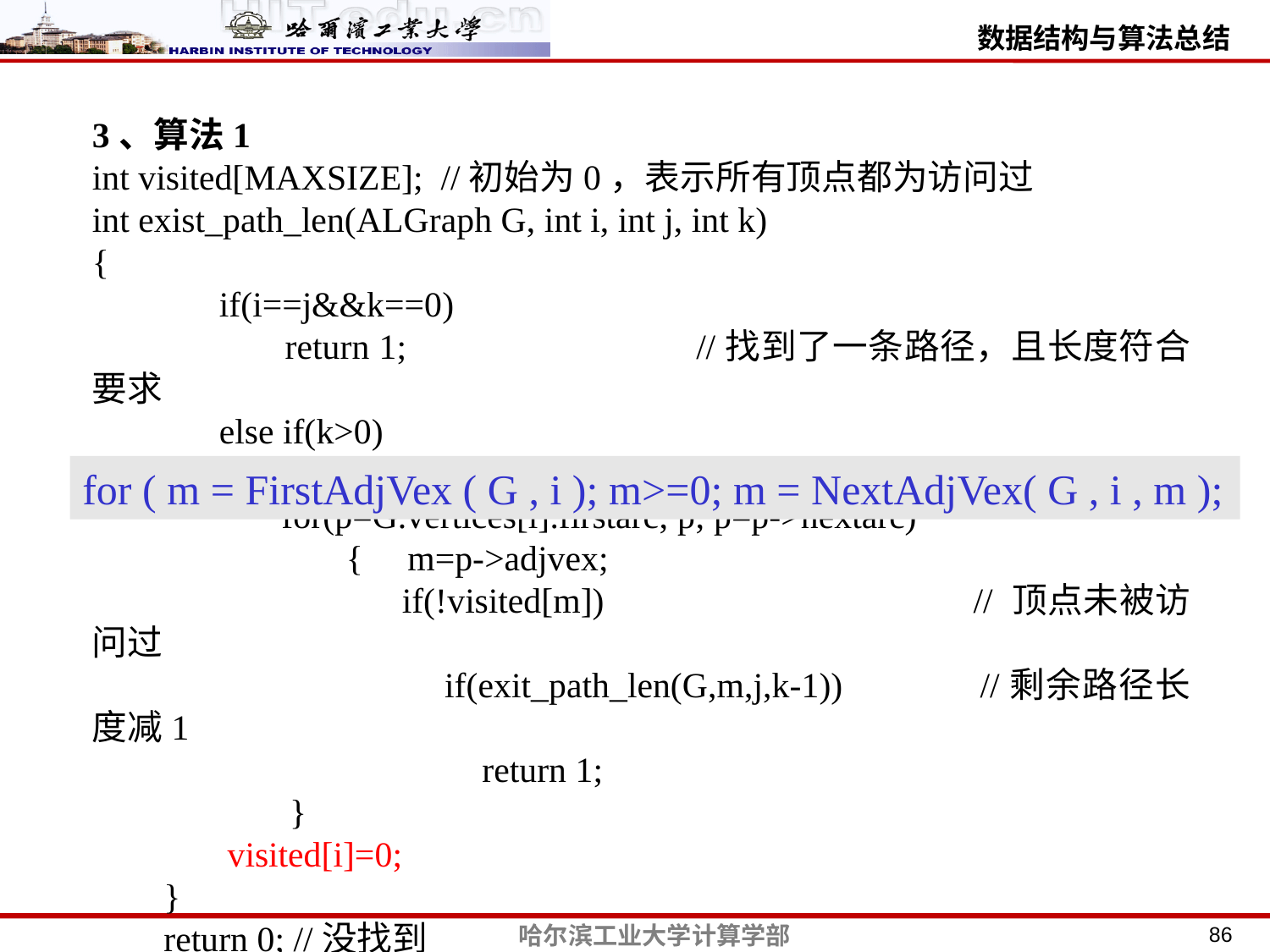

3、算法1
int visited[MAXSIZE];  //初始为0，表示所有顶点都为访问过
int exist_path_len(ALGraph G, int i, int j, int k)
{
	if(i==j&&k==0)
	       return 1;                               //找到了一条路径，且长度符合要求
	else if(k>0)
	{     visited[i] = 1;
	       for(p=G.vertices[i].firstarc; p; p=p->nextarc)
		{     m=p->adjvex;
		      if(!visited[m])                                        // 顶点未被访问过
		          if(exit_path_len(G,m,j,k-1))              //剩余路径长度减1
			 return 1;
                 }
          visited[i]=0;
       }
       return 0; //没找到
}
for ( m = FirstAdjVex ( G , i ); m>=0; m = NextAdjVex( G , i , m );